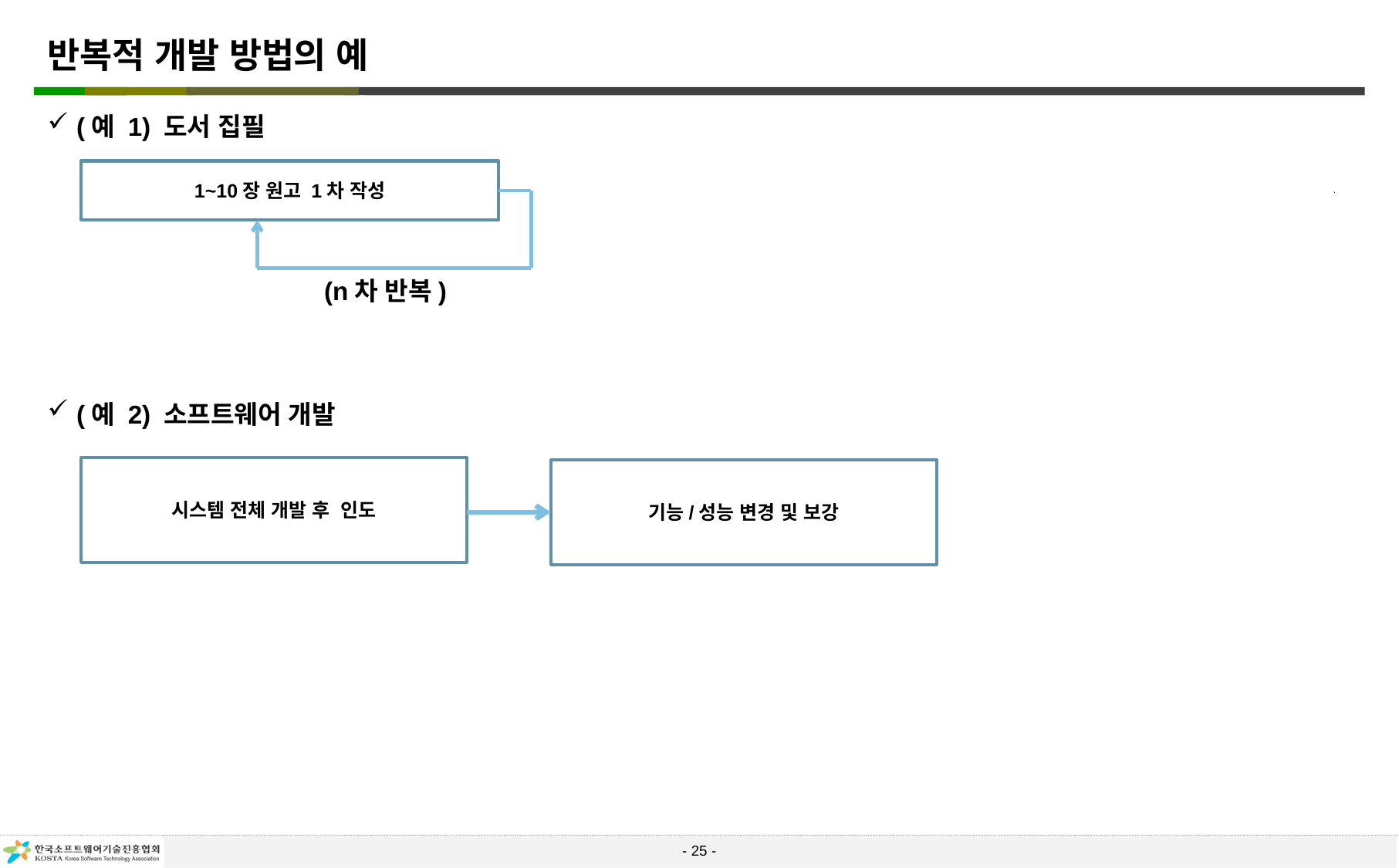

# 반복적 개발 방법의 예
(예 1) 도서 집필

(예 2) 소프트웨어 개발
1~10장 원고 1차 작성
(n차 반복)
시스템 전체 개발 후  인도
기능/성능 변경 및 보강